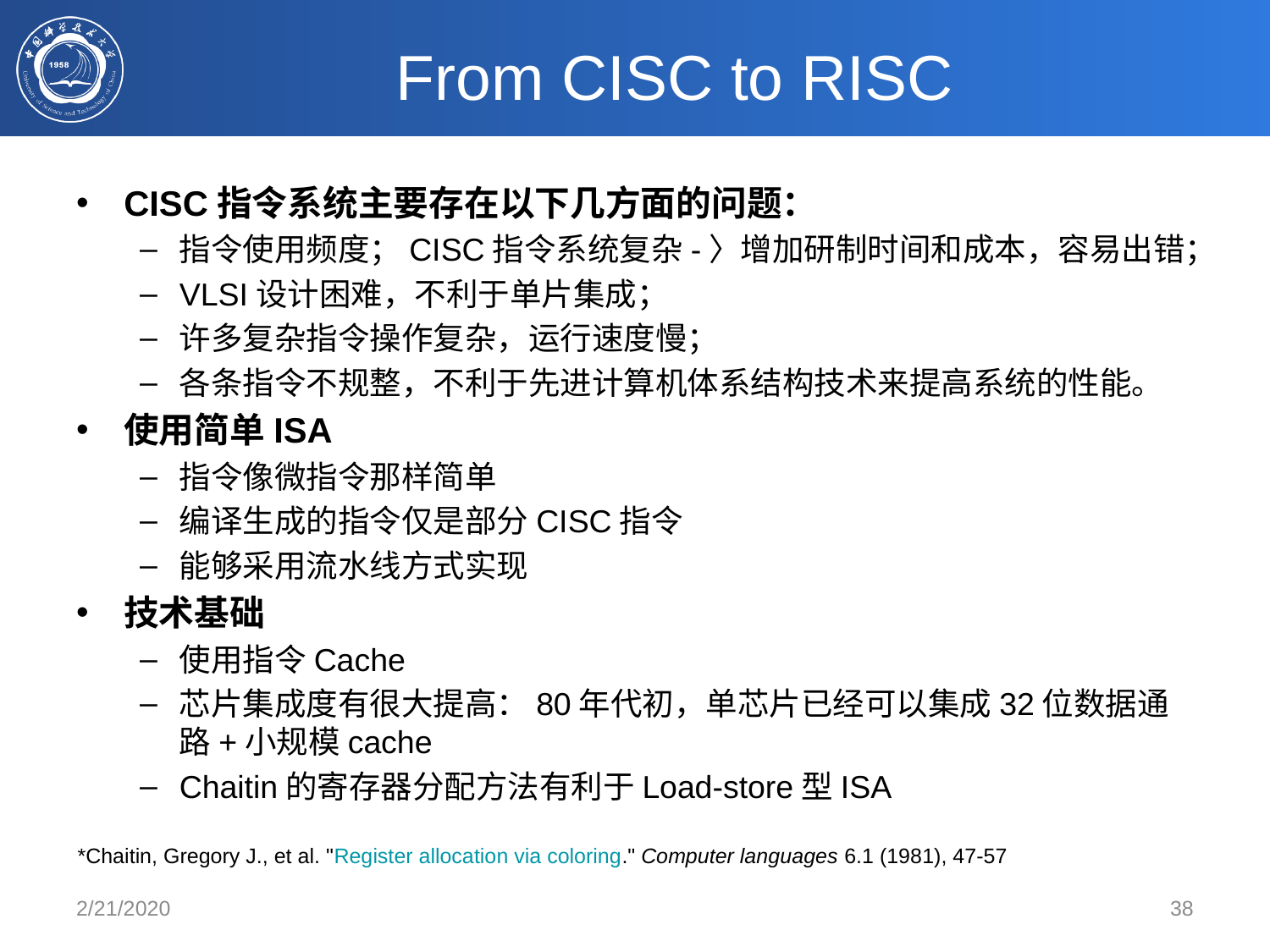

# From CISC to RISC
CISC指令系统主要存在以下几方面的问题：
指令使用频度；CISC指令系统复杂-〉增加研制时间和成本，容易出错；
VLSI设计困难，不利于单片集成；
许多复杂指令操作复杂，运行速度慢；
各条指令不规整，不利于先进计算机体系结构技术来提高系统的性能。
使用简单ISA
指令像微指令那样简单
编译生成的指令仅是部分CISC指令
能够采用流水线方式实现
技术基础
使用指令Cache
芯片集成度有很大提高：80年代初，单芯片已经可以集成32位数据通路+小规模cache
Chaitin的寄存器分配方法有利于Load-store型ISA

*Chaitin, Gregory J., et al. "Register allocation via coloring." Computer languages 6.1 (1981), 47-57
2/21/2020
38